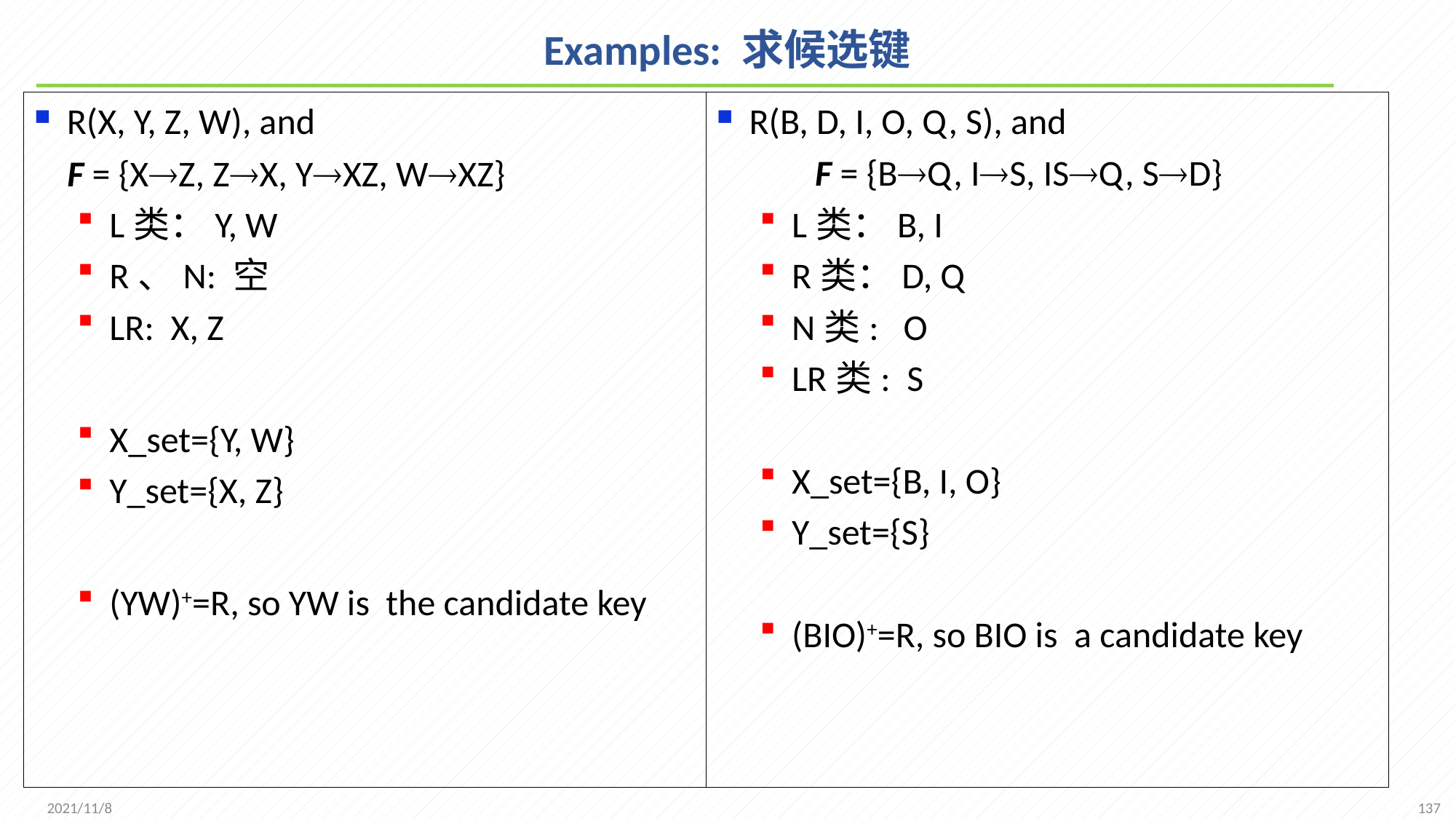

# Examples: 求候选键
R(X, Y, Z, W), and
    F = {X→Z, Z→X, Y→XZ, W→XZ}
L类：Y, W
R、N: 空
LR:  X, Z

X_set={Y, W}
Y_set={X, Z}

(YW)+=R, so YW is  the candidate key

R(B, D, I, O, Q, S), and
            F = {B→Q, I→S, IS→Q, S→D}
L类：B, I
R类：D, Q
N类:   O
LR类:  S

X_set={B, I, O}
Y_set={S}

(BIO)+=R, so BIO is  a candidate key

137
2021/11/8